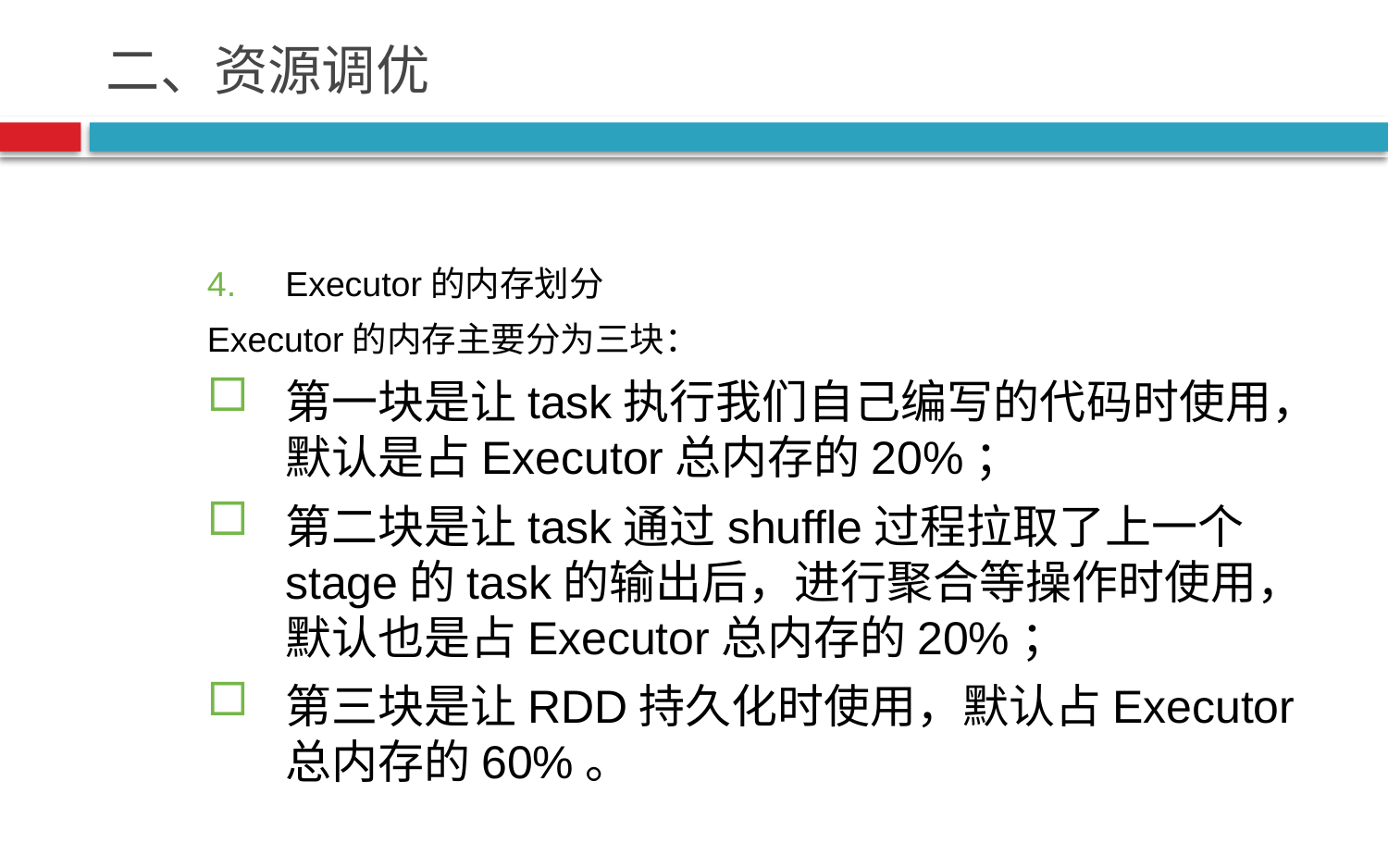

# 二、资源调优
Executor的内存划分
Executor的内存主要分为三块：
第一块是让task执行我们自己编写的代码时使用，默认是占Executor总内存的20%；
第二块是让task通过shuffle过程拉取了上一个stage的task的输出后，进行聚合等操作时使用，默认也是占Executor总内存的20%；
第三块是让RDD持久化时使用，默认占Executor总内存的60%。